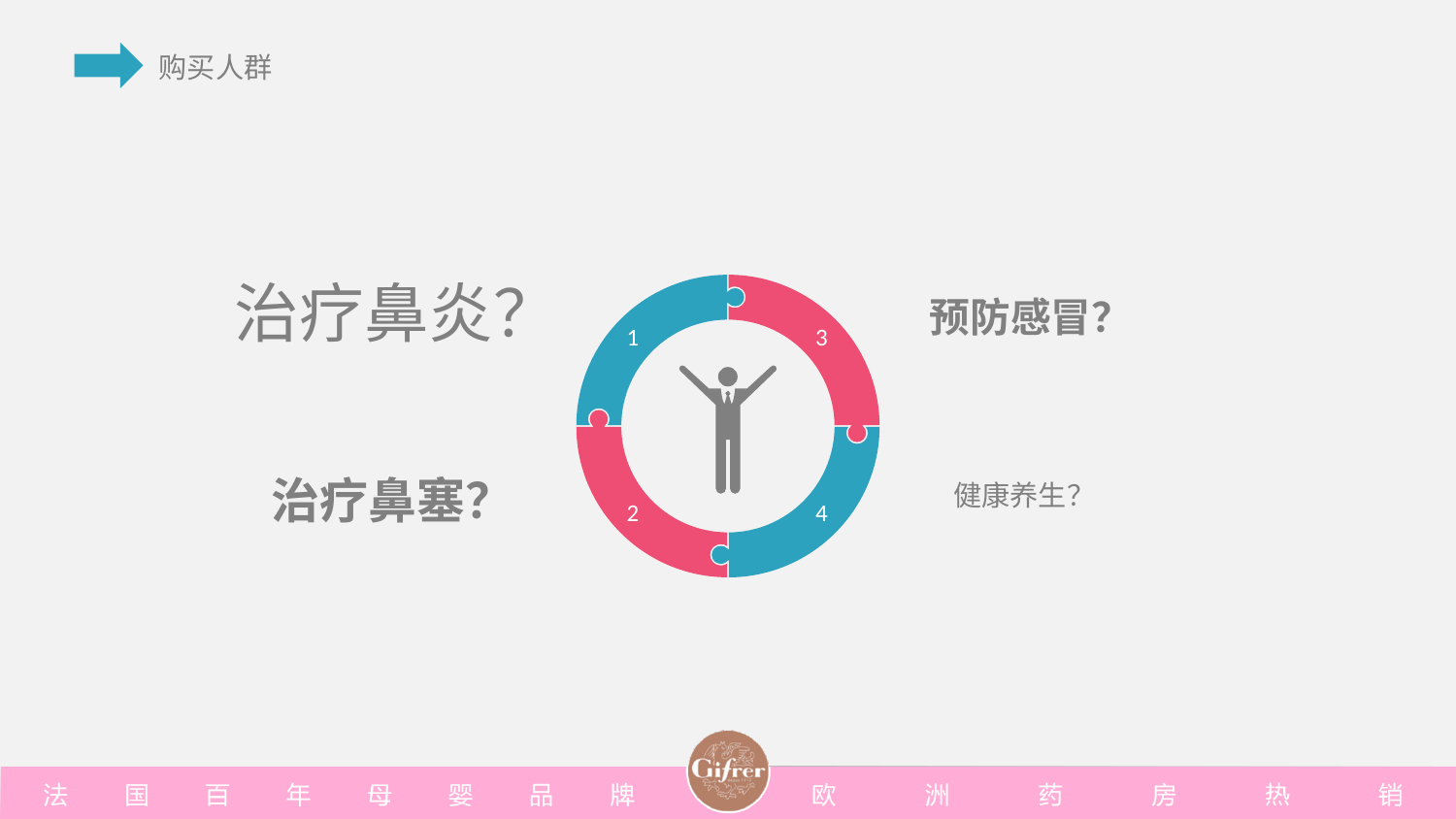

治疗鼻炎？

预防感冒？
1
3

治疗鼻塞？
健康养生？
2
4